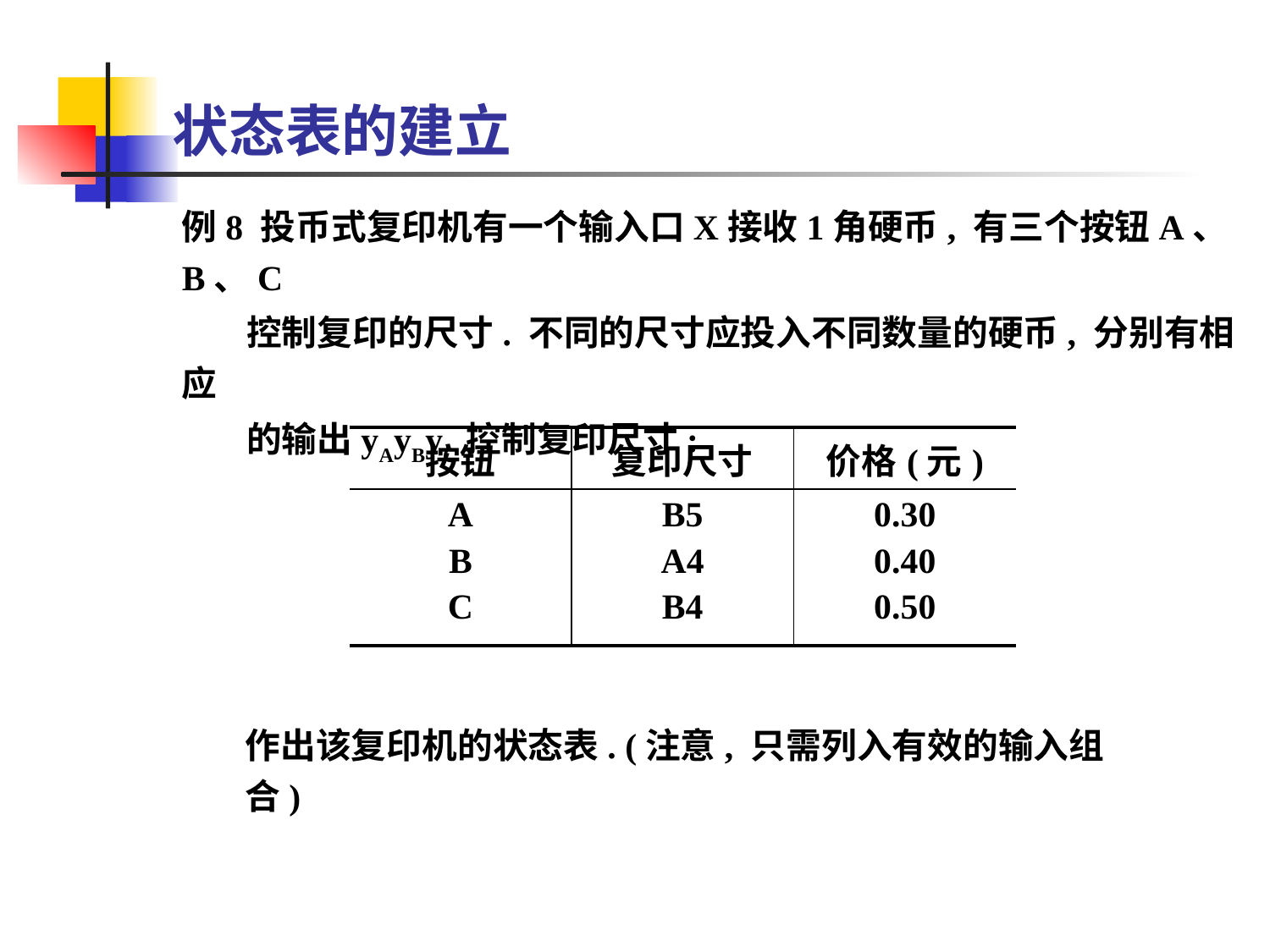

状态表的建立
例8 投币式复印机有一个输入口X接收1角硬币, 有三个按钮A、B、C
       控制复印的尺寸. 不同的尺寸应投入不同数量的硬币, 分别有相应
       的输出yAyByC控制复印尺寸:
| 按钮 | 复印尺寸 | 价格(元) |
| --- | --- | --- |
| A B C | B5 A4 B4 | 0.30 0.40 0.50 |
作出该复印机的状态表. (注意, 只需列入有效的输入组合)